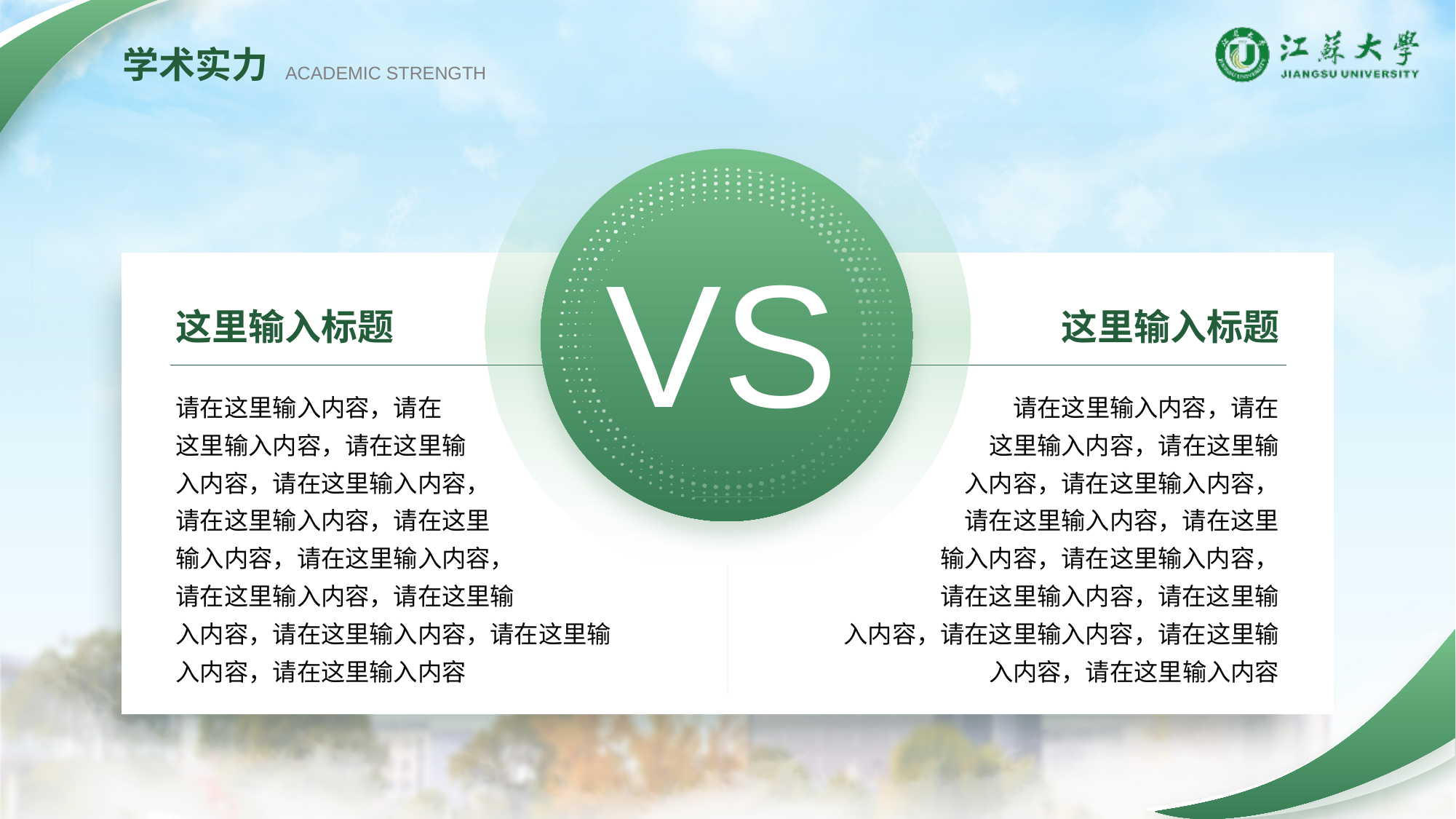

学术实力
ACADEMIC STRENGTH

VS

这里输入标题
这里输入标题
请在这里输入内容，请在
这里输入内容，请在这里输
入内容，请在这里输入内容，
请在这里输入内容，请在这里
输入内容，请在这里输入内容，
请在这里输入内容，请在这里输
入内容，请在这里输入内容，请在这里输入内容，请在这里输入内容
请在这里输入内容，请在
这里输入内容，请在这里输
入内容，请在这里输入内容，
请在这里输入内容，请在这里
输入内容，请在这里输入内容，
请在这里输入内容，请在这里输
入内容，请在这里输入内容，请在这里输入内容，请在这里输入内容